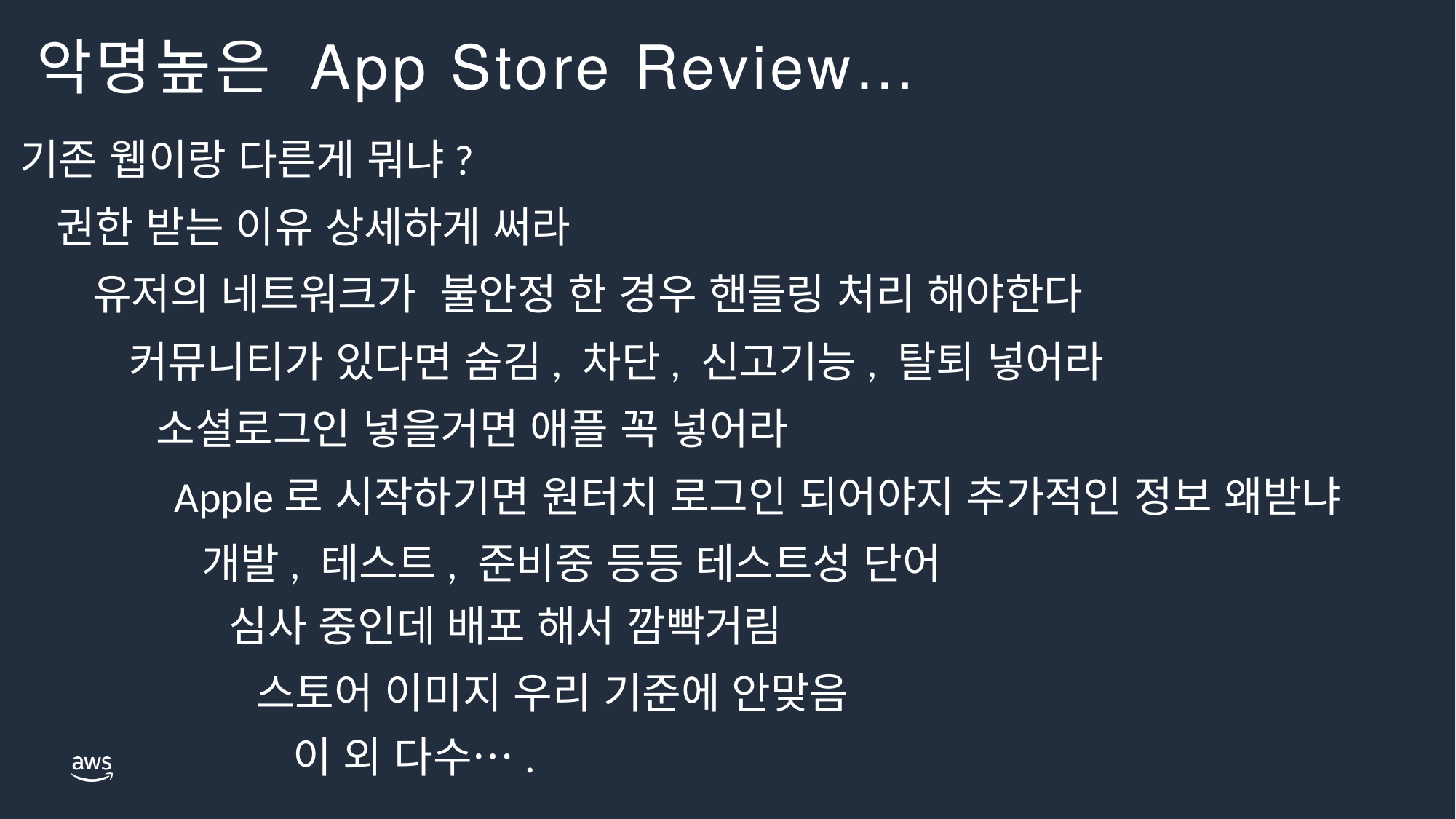

# 악명높은 App Store Review…
기존 웹이랑 다른게 뭐냐?
권한 받는 이유 상세하게 써라
유저의 네트워크가  불안정 한 경우 핸들링 처리 해야한다
커뮤니티가 있다면 숨김, 차단, 신고기능, 탈퇴 넣어라
소셜로그인 넣을거면 애플 꼭 넣어라
Apple로 시작하기면 원터치 로그인 되어야지 추가적인 정보 왜받냐
개발, 테스트, 준비중 등등 테스트성 단어
심사 중인데 배포 해서 깜빡거림
스토어 이미지 우리 기준에 안맞음
이 외 다수….